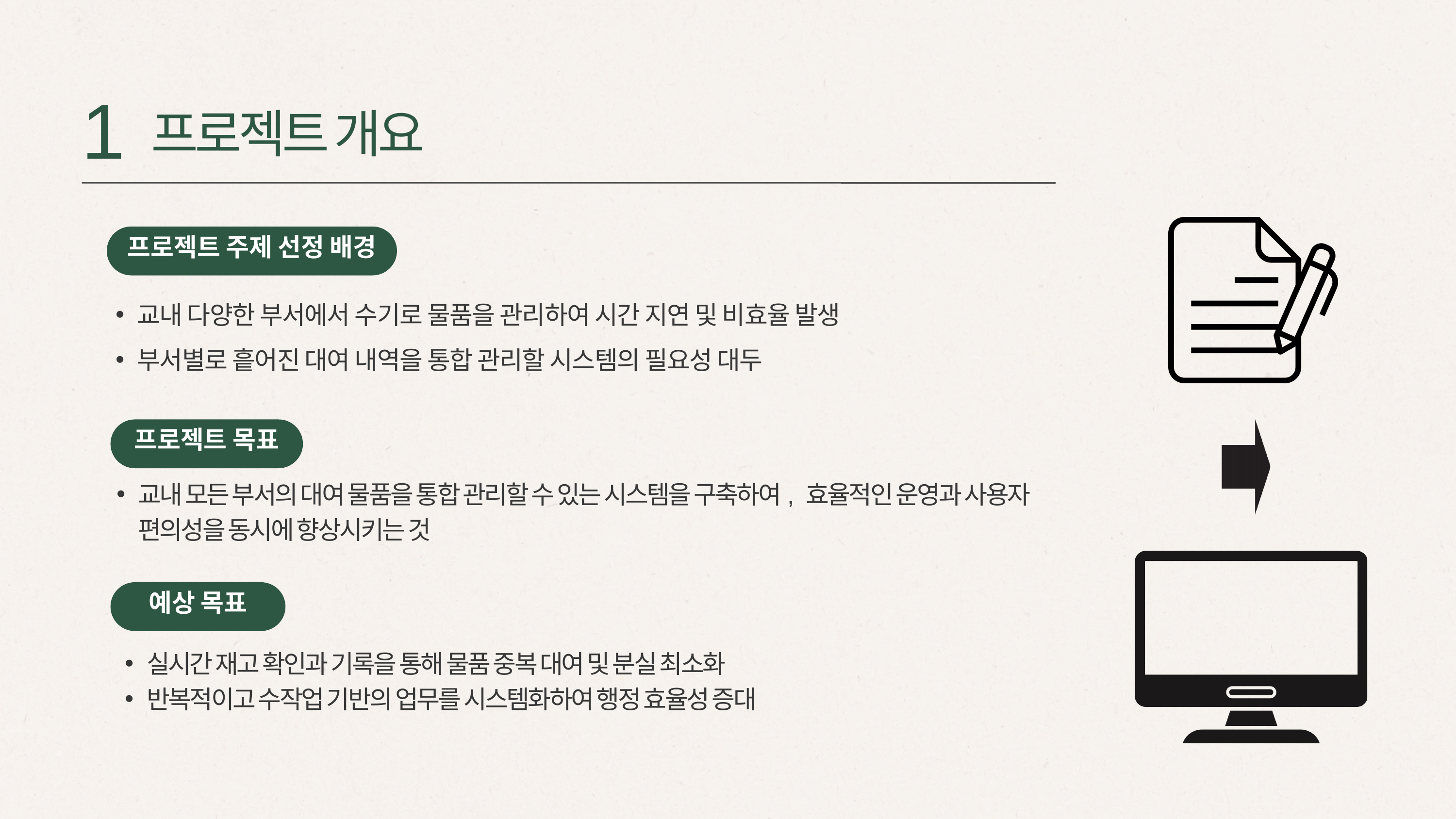

1
프로젝트 개요

프로젝트 주제 선정 배경
교내 다양한 부서에서 수기로 물품을 관리하여 시간 지연 및 비효율 발생
부서별로 흩어진 대여 내역을 통합 관리할 시스템의 필요성 대두

프로젝트 목표

교내 모든 부서의 대여 물품을 통합 관리할 수 있는 시스템을 구축하여, 효율적인 운영과 사용자 편의성을 동시에 향상시키는 것

예상 목표
실시간 재고 확인과 기록을 통해 물품 중복 대여 및 분실 최소화
반복적이고 수작업 기반의 업무를 시스템화하여 행정 효율성 증대